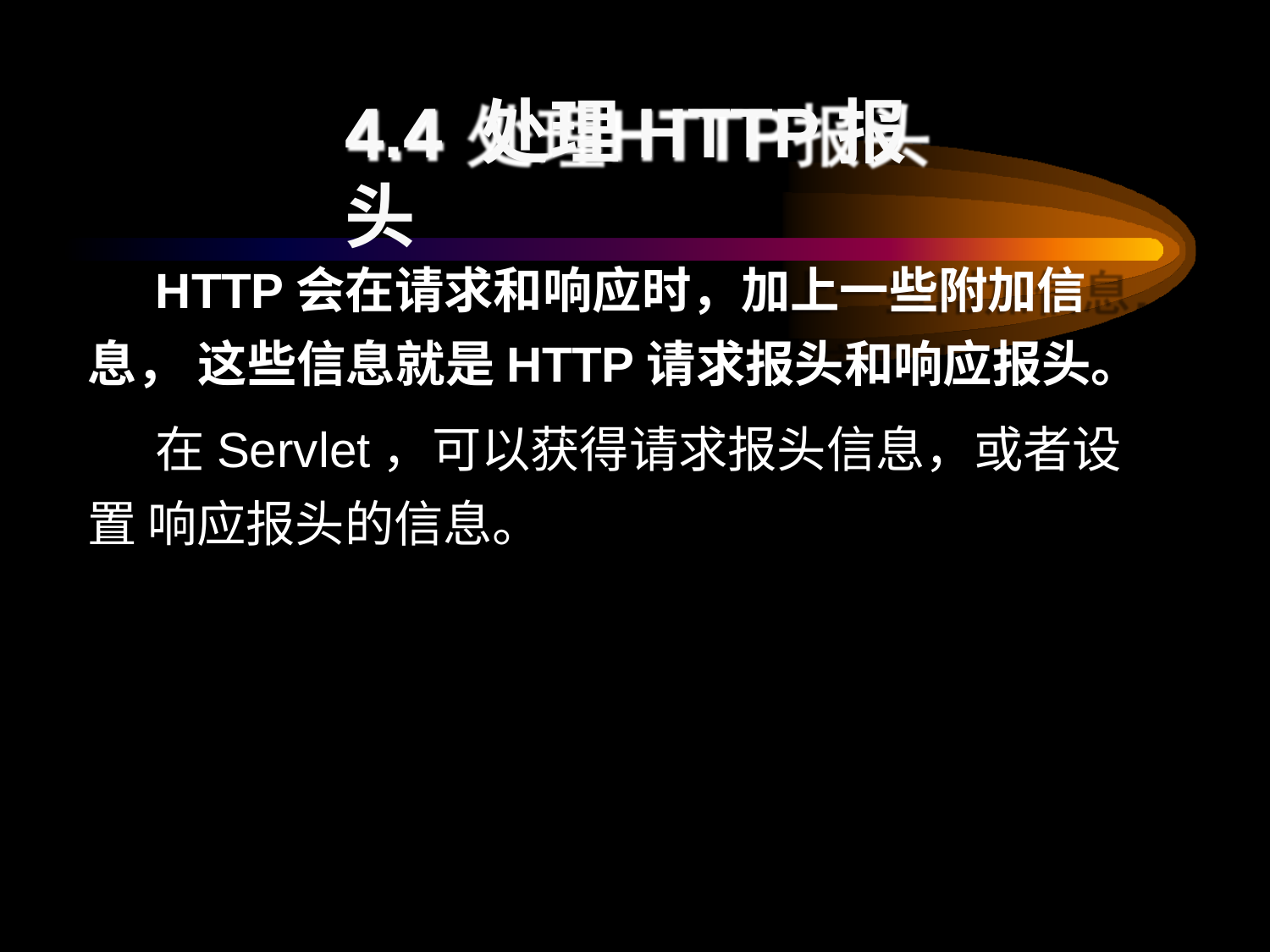

# 4.4 处理HTTP报头

HTTP会在请求和响应时，加上一些附加信息， 这些信息就是HTTP请求报头和响应报头。
在Servlet，可以获得请求报头信息，或者设置 响应报头的信息。